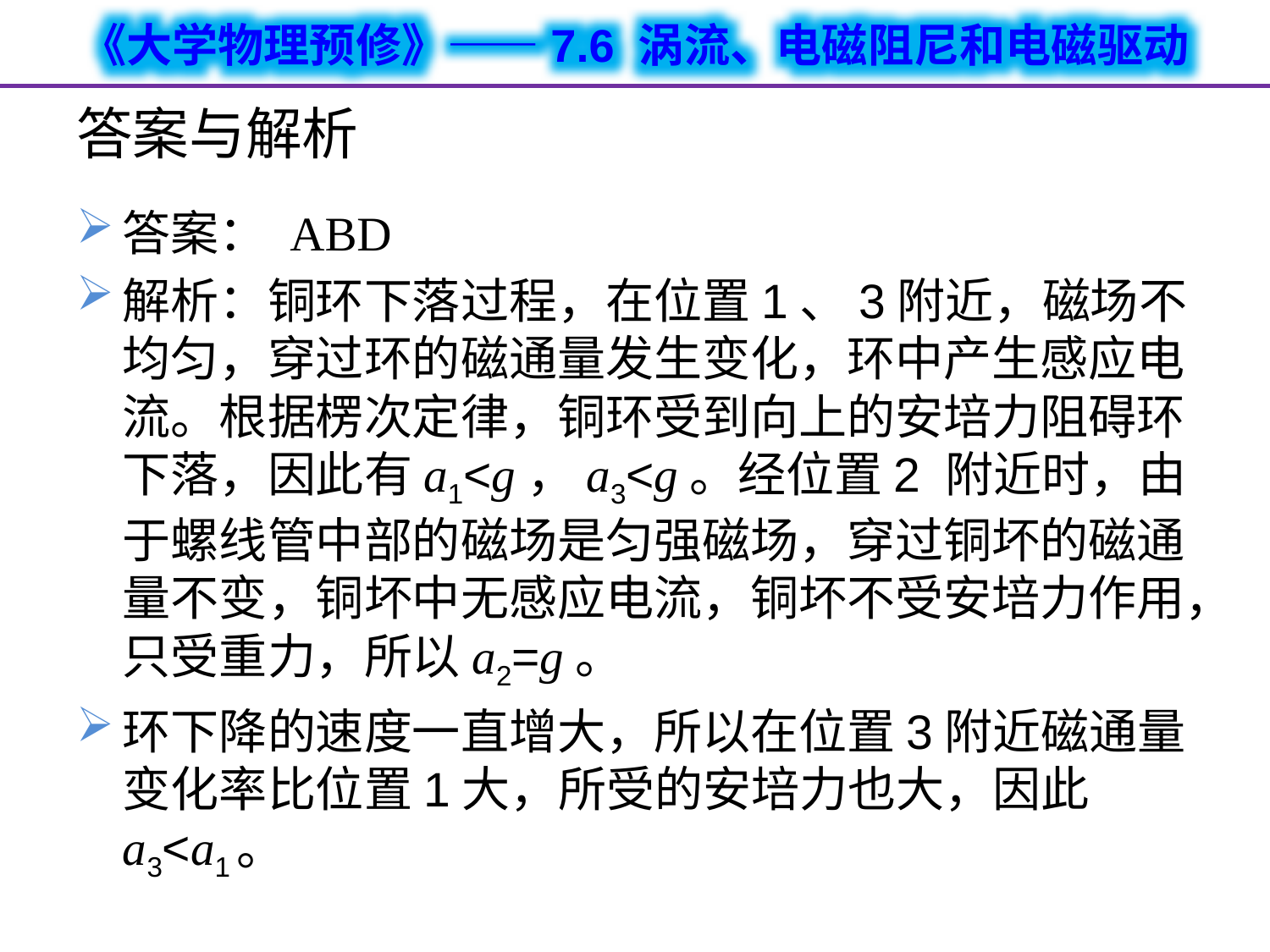

# 答案与解析
答案： ABD
解析：铜环下落过程，在位置1、3附近，磁场不均匀，穿过环的磁通量发生变化，环中产生感应电流。根据楞次定律，铜环受到向上的安培力阻碍环下落，因此有a1<g，a3<g。经位置2 附近时，由于螺线管中部的磁场是匀强磁场，穿过铜坏的磁通量不变，铜坏中无感应电流，铜坏不受安培力作用，只受重力，所以a2=g。
环下降的速度一直增大，所以在位置3附近磁通量变化率比位置1大，所受的安培力也大，因此a3<a1。